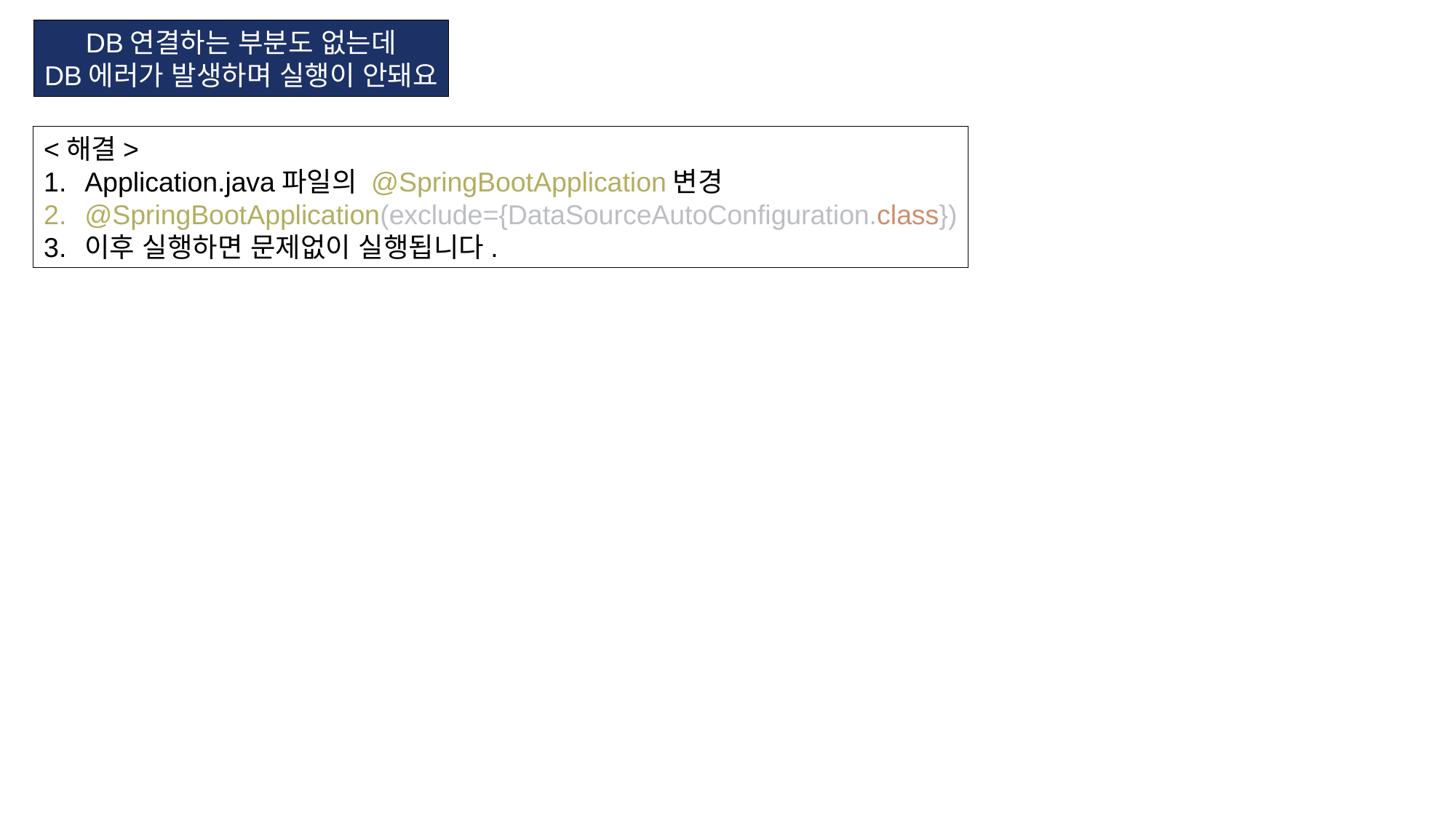

DB연결하는 부분도 없는데
DB에러가 발생하며 실행이 안돼요
<해결>
Application.java파일의 @SpringBootApplication변경
@SpringBootApplication(exclude={DataSourceAutoConfiguration.class})
이후 실행하면 문제없이 실행됩니다.